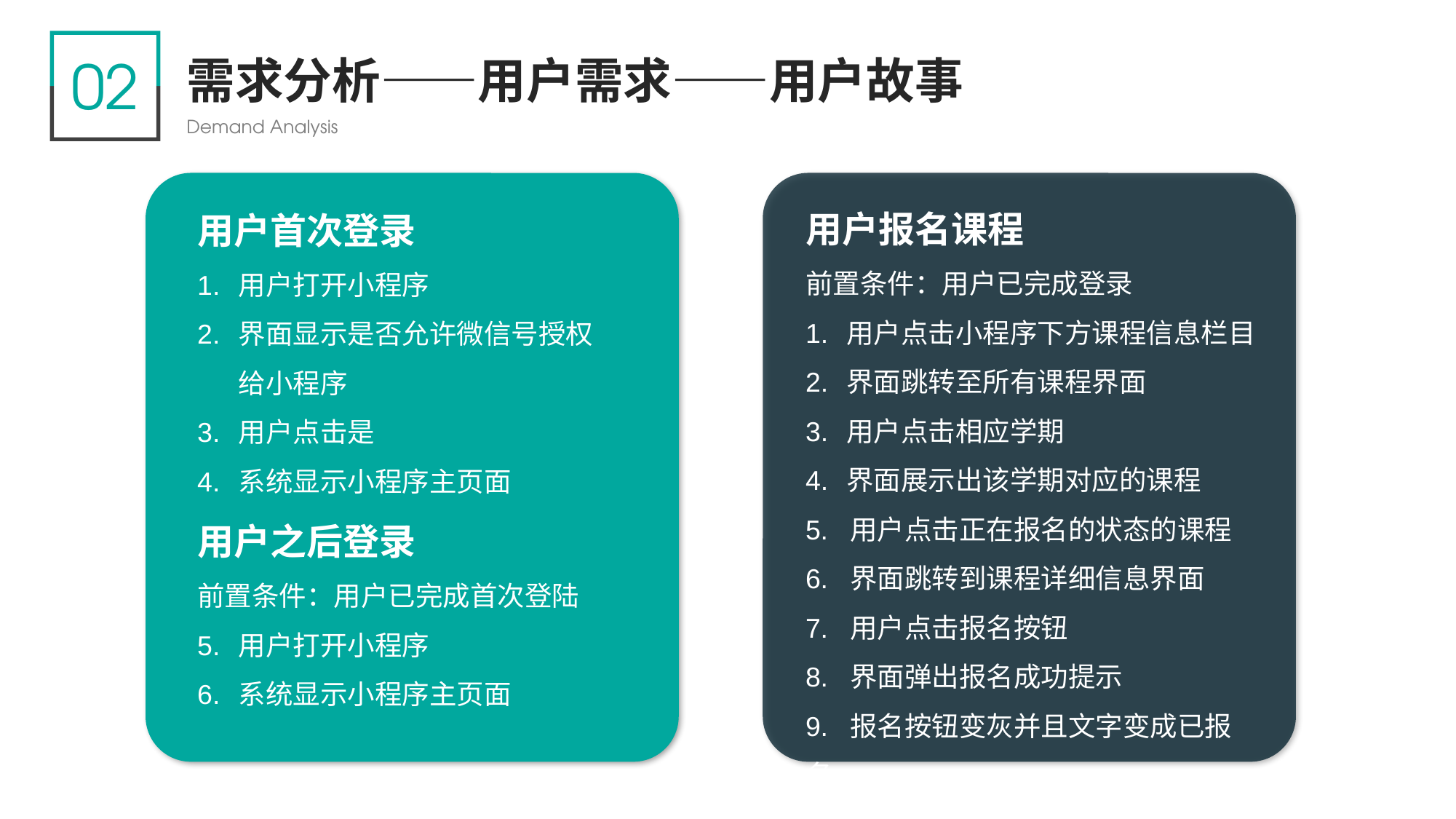

02
需求分析——用户需求——用户故事
Demand Analysis

用户报名课程
前置条件：用户已完成登录
用户点击小程序下方课程信息栏目
界面跳转至所有课程界面
用户点击相应学期
界面展示出该学期对应的课程
5.  用户点击正在报名的状态的课程
6.  界面跳转到课程详细信息界面
7.  用户点击报名按钮
8.  界面弹出报名成功提示
9.  报名按钮变灰并且文字变成已报名

用户首次登录
用户打开小程序
界面显示是否允许微信号授权给小程序
用户点击是
系统显示小程序主页面
用户之后登录
前置条件：用户已完成首次登陆
用户打开小程序
系统显示小程序主页面